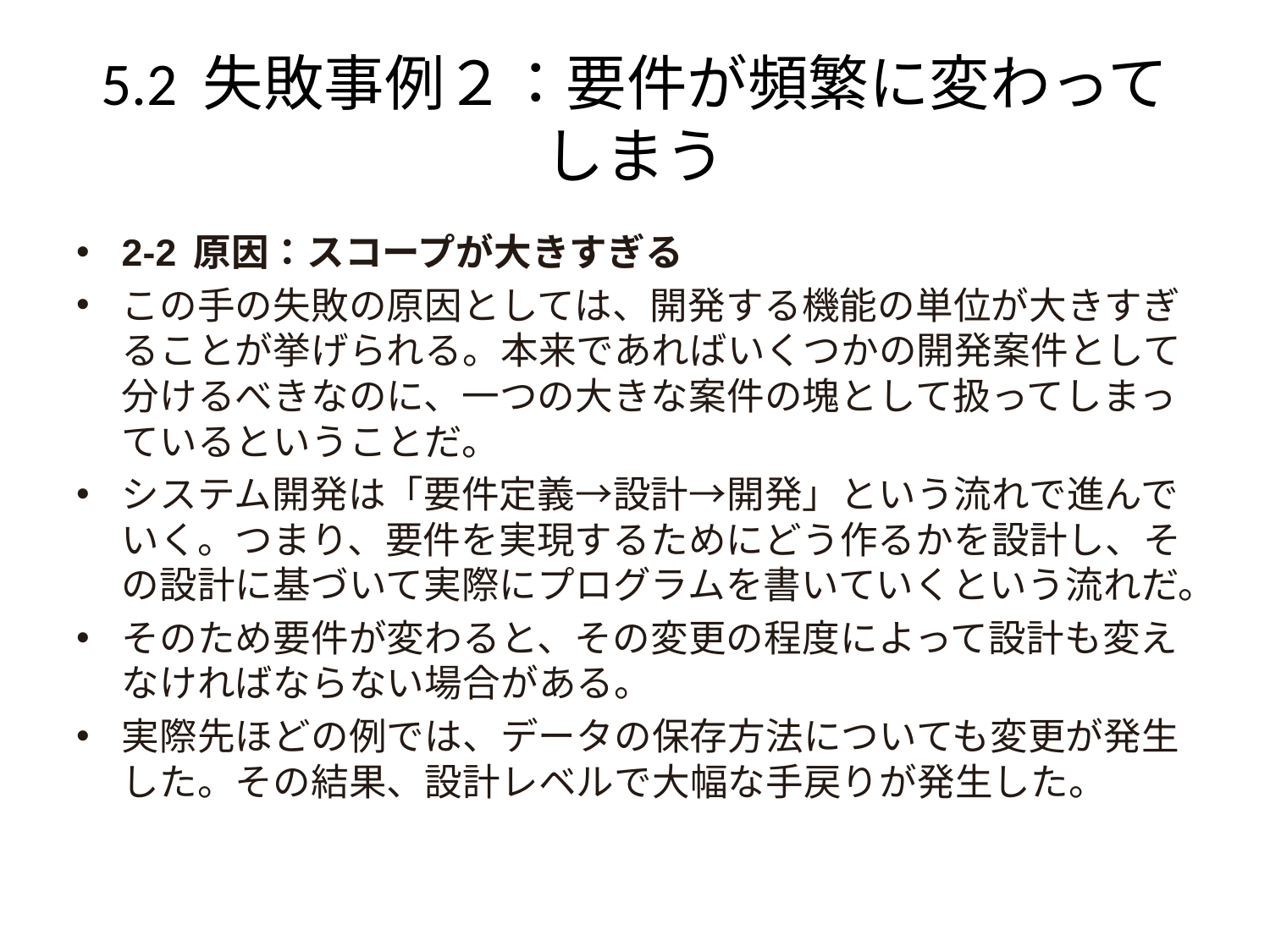

# 5.2 失敗事例２：要件が頻繁に変わってしまう
2-2 原因：スコープが大きすぎる
この手の失敗の原因としては、開発する機能の単位が大きすぎることが挙げられる。本来であればいくつかの開発案件として分けるべきなのに、一つの大きな案件の塊として扱ってしまっているということだ。
システム開発は「要件定義→設計→開発」という流れで進んでいく。つまり、要件を実現するためにどう作るかを設計し、その設計に基づいて実際にプログラムを書いていくという流れだ。
そのため要件が変わると、その変更の程度によって設計も変えなければならない場合がある。
実際先ほどの例では、データの保存方法についても変更が発生した。その結果、設計レベルで大幅な手戻りが発生した。